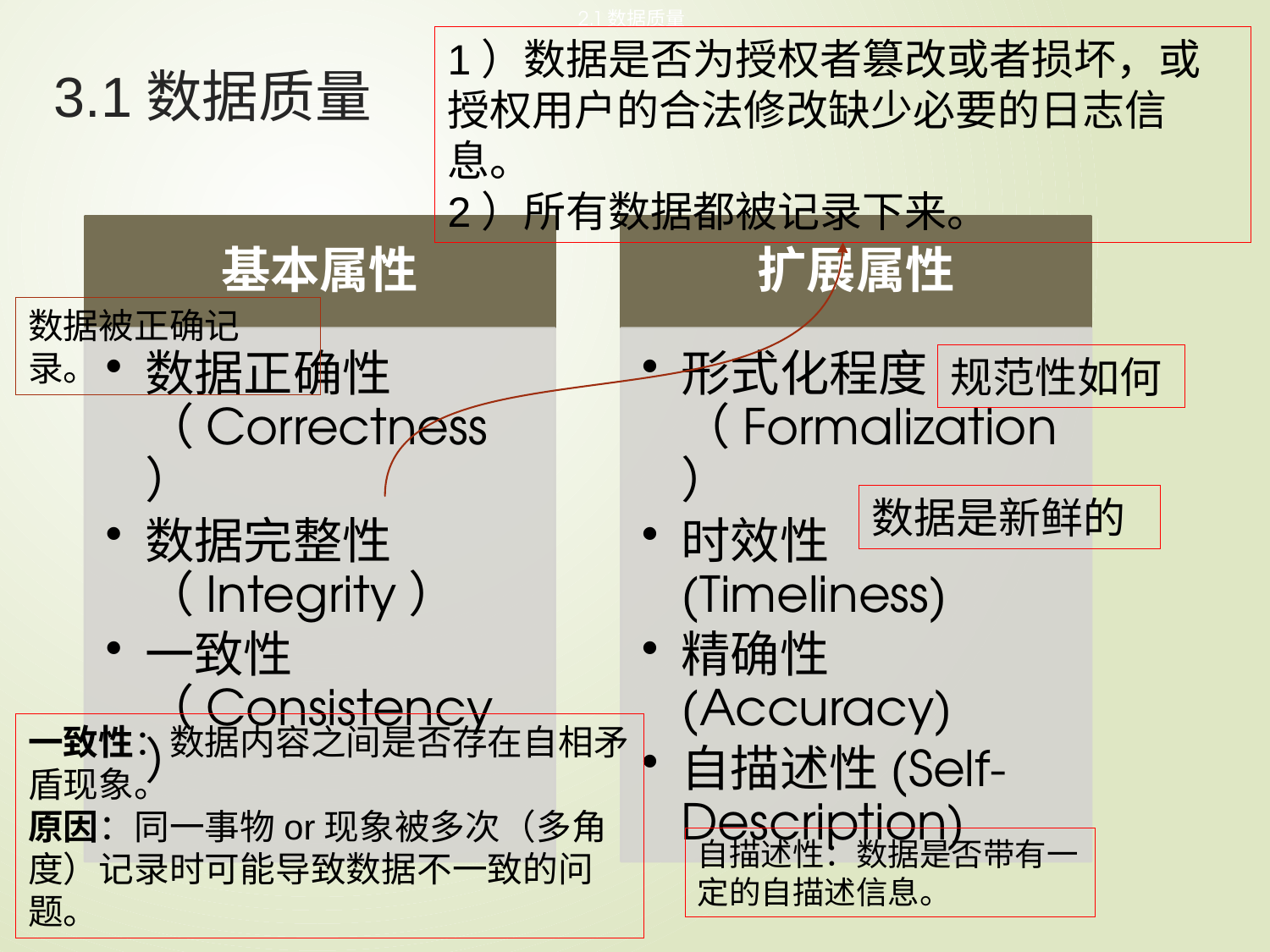

2.1数据质量
1）数据是否为授权者篡改或者损坏，或授权用户的合法修改缺少必要的日志信息。
2）所有数据都被记录下来。
# 3.1数据质量
基本属性
数据正确性（Correctness）
数据完整性（Integrity）
一致性（Consistency）
扩展属性
形式化程度（Formalization）
时效性(Timeliness)
精确性(Accuracy)
自描述性(Self-Description)
数据被正确记录。
规范性如何
数据是新鲜的
一致性：数据内容之间是否存在自相矛盾现象。
原因：同一事物or现象被多次（多角度）记录时可能导致数据不一致的问题。
自描述性：数据是否带有一定的自描述信息。